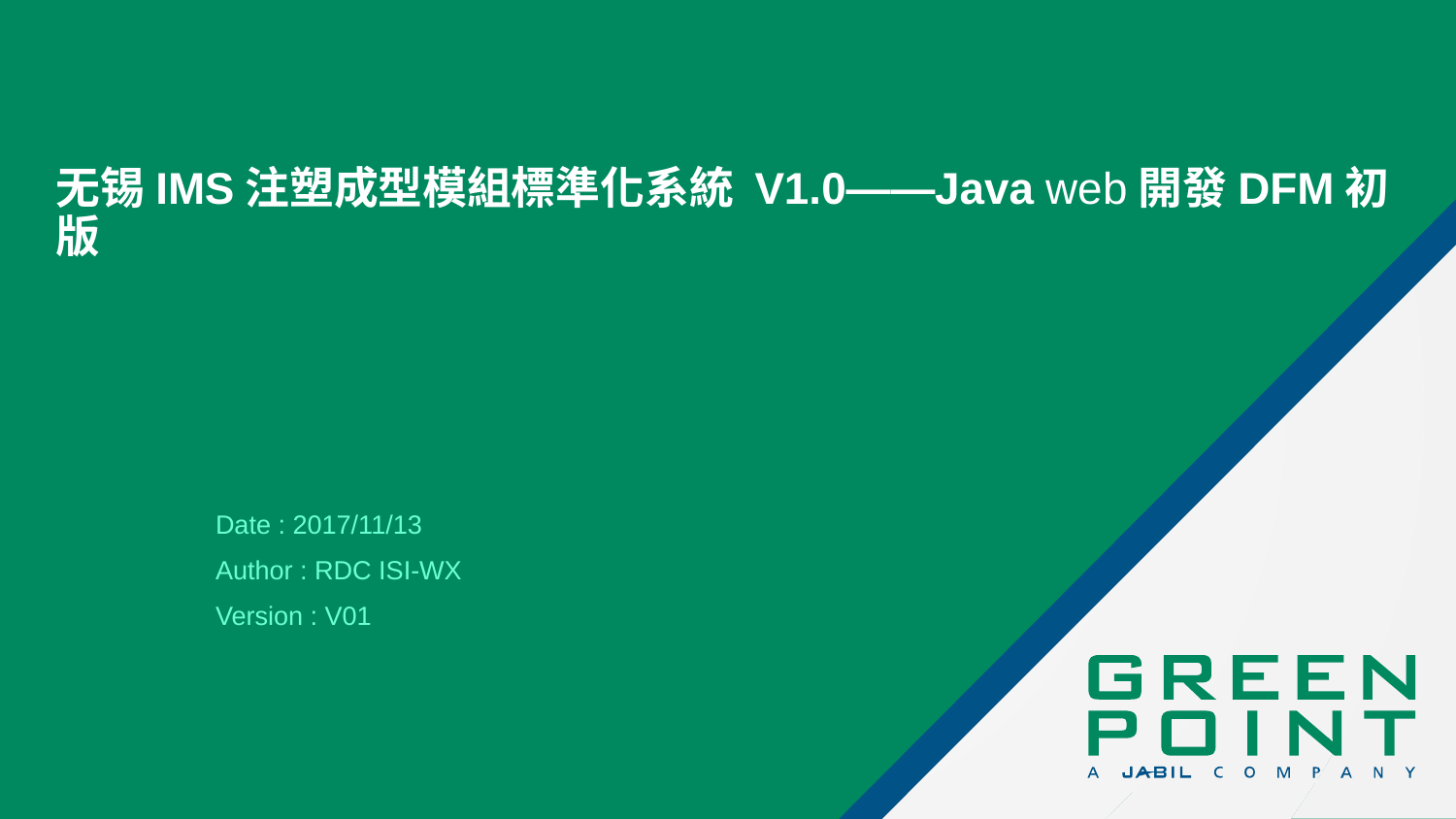

# 无锡IMS注塑成型模組標準化系統 V1.0——Java web開發DFM初版
 Date : 2017/11/13
 Author : RDC ISI-WX
 Version : V01